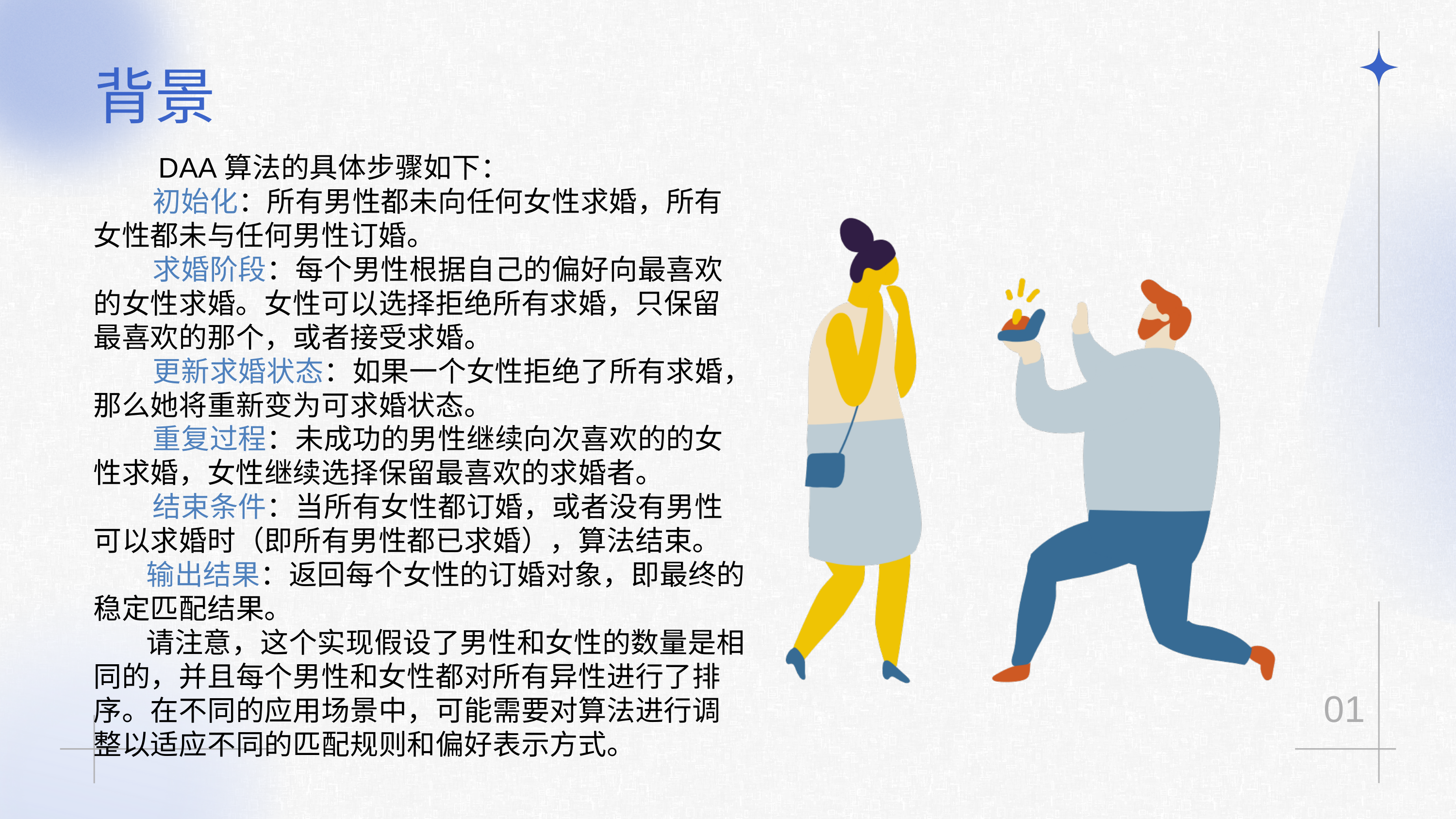

背景

        DAA算法的具体步骤如下：
        初始化：所有男性都未向任何女性求婚，所有女性都未与任何男性订婚。
        求婚阶段：每个男性根据自己的偏好向最喜欢的女性求婚。女性可以选择拒绝所有求婚，只保留最喜欢的那个，或者接受求婚。
        更新求婚状态：如果一个女性拒绝了所有求婚，那么她将重新变为可求婚状态。
        重复过程：未成功的男性继续向次喜欢的的女性求婚，女性继续选择保留最喜欢的求婚者。
        结束条件：当所有女性都订婚，或者没有男性可以求婚时（即所有男性都已求婚），算法结束。
       输出结果：返回每个女性的订婚对象，即最终的稳定匹配结果。
       请注意，这个实现假设了男性和女性的数量是相同的，并且每个男性和女性都对所有异性进行了排序。在不同的应用场景中，可能需要对算法进行调整以适应不同的匹配规则和偏好表示方式。

01